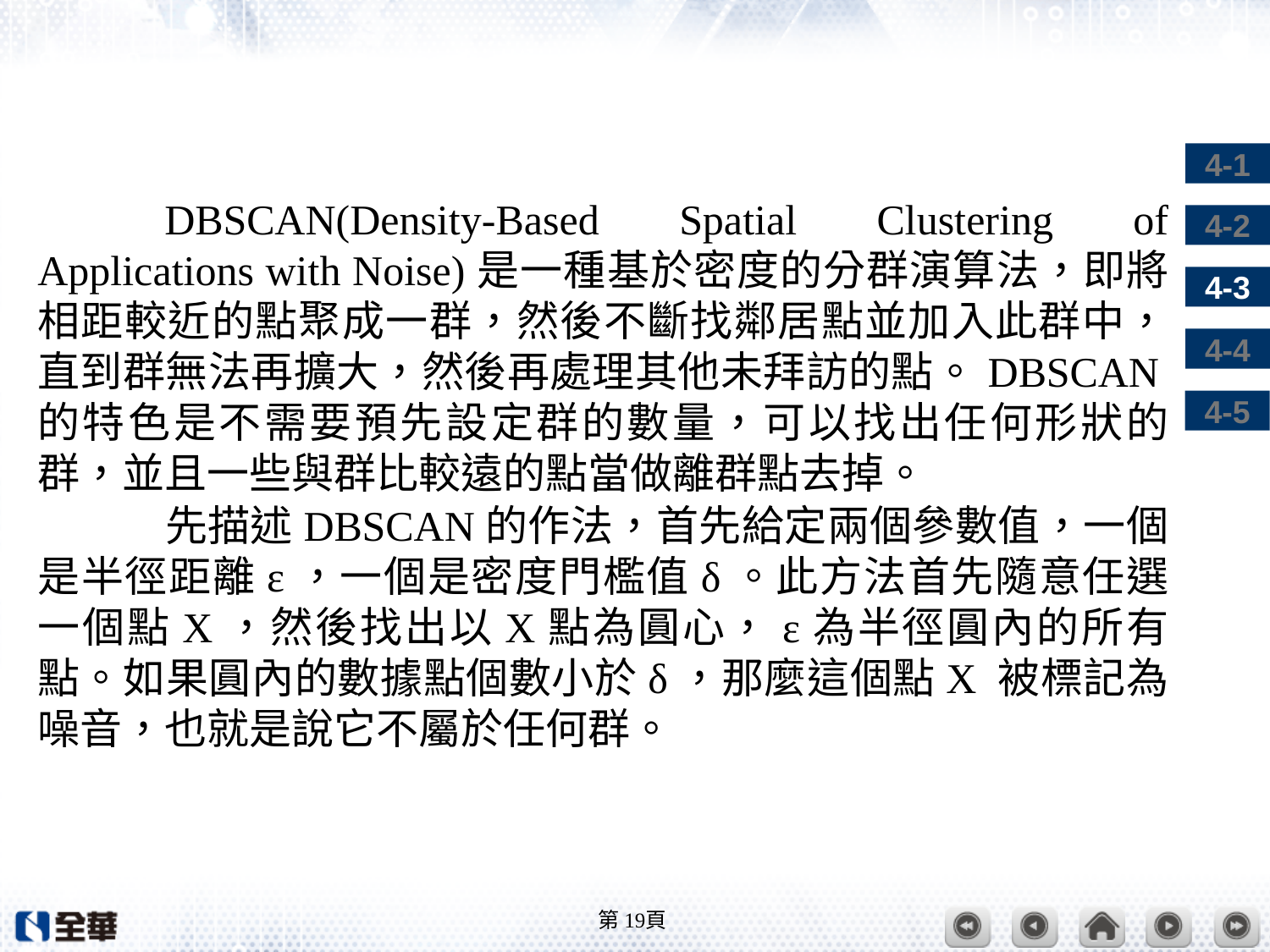

#
	DBSCAN(Density-Based Spatial Clustering of Applications with Noise)是一種基於密度的分群演算法，即將相距較近的點聚成一群，然後不斷找鄰居點並加入此群中，直到群無法再擴大，然後再處理其他未拜訪的點。DBSCAN的特色是不需要預先設定群的數量，可以找出任何形狀的群，並且一些與群比較遠的點當做離群點去掉。
	先描述DBSCAN的作法，首先給定兩個參數值，一個是半徑距離ε，一個是密度門檻值δ。此方法首先隨意任選一個點X，然後找出以X點為圓心，ε為半徑圓內的所有點。如果圓內的數據點個數小於δ，那麼這個點X 被標記為噪音，也就是說它不屬於任何群。